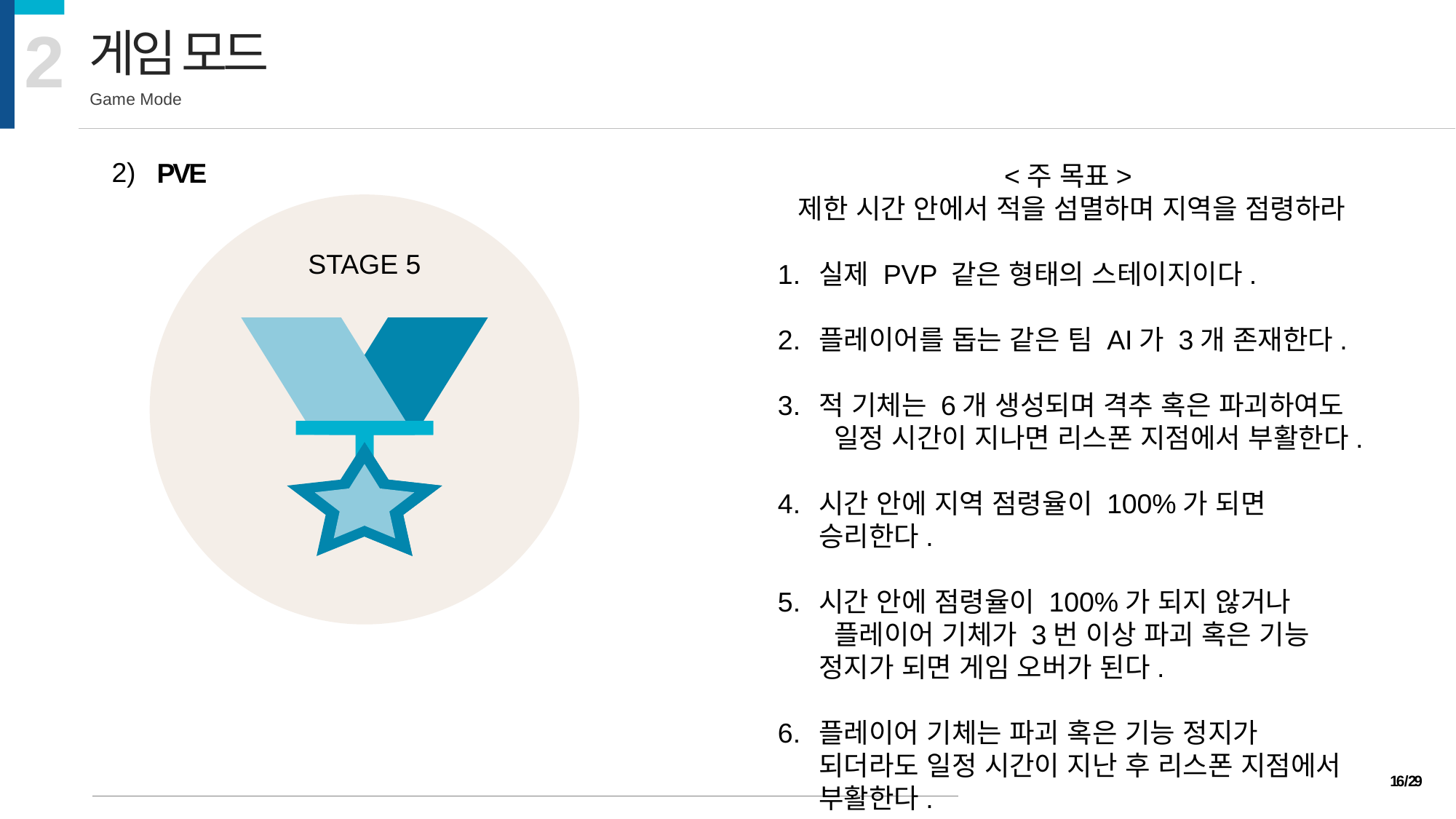

2
게임 모드
Game Mode
2)
PVE
<주 목표>
제한 시간 안에서 적을 섬멸하며 지역을 점령하라

실제 PVP 같은 형태의 스테이지이다.

플레이어를 돕는 같은 팀 AI가 3개 존재한다.

적 기체는 6개 생성되며 격추 혹은 파괴하여도	   일정 시간이 지나면 리스폰 지점에서 부활한다.

시간 안에 지역 점령율이 100%가 되면 승리한다.

시간 안에 점령율이 100%가 되지 않거나	   플레이어 기체가 3번 이상 파괴 혹은 기능 정지가 되면 게임 오버가 된다.

플레이어 기체는 파괴 혹은 기능 정지가 되더라도 일정 시간이 지난 후 리스폰 지점에서 부활한다.

STAGE 5

16 / 29